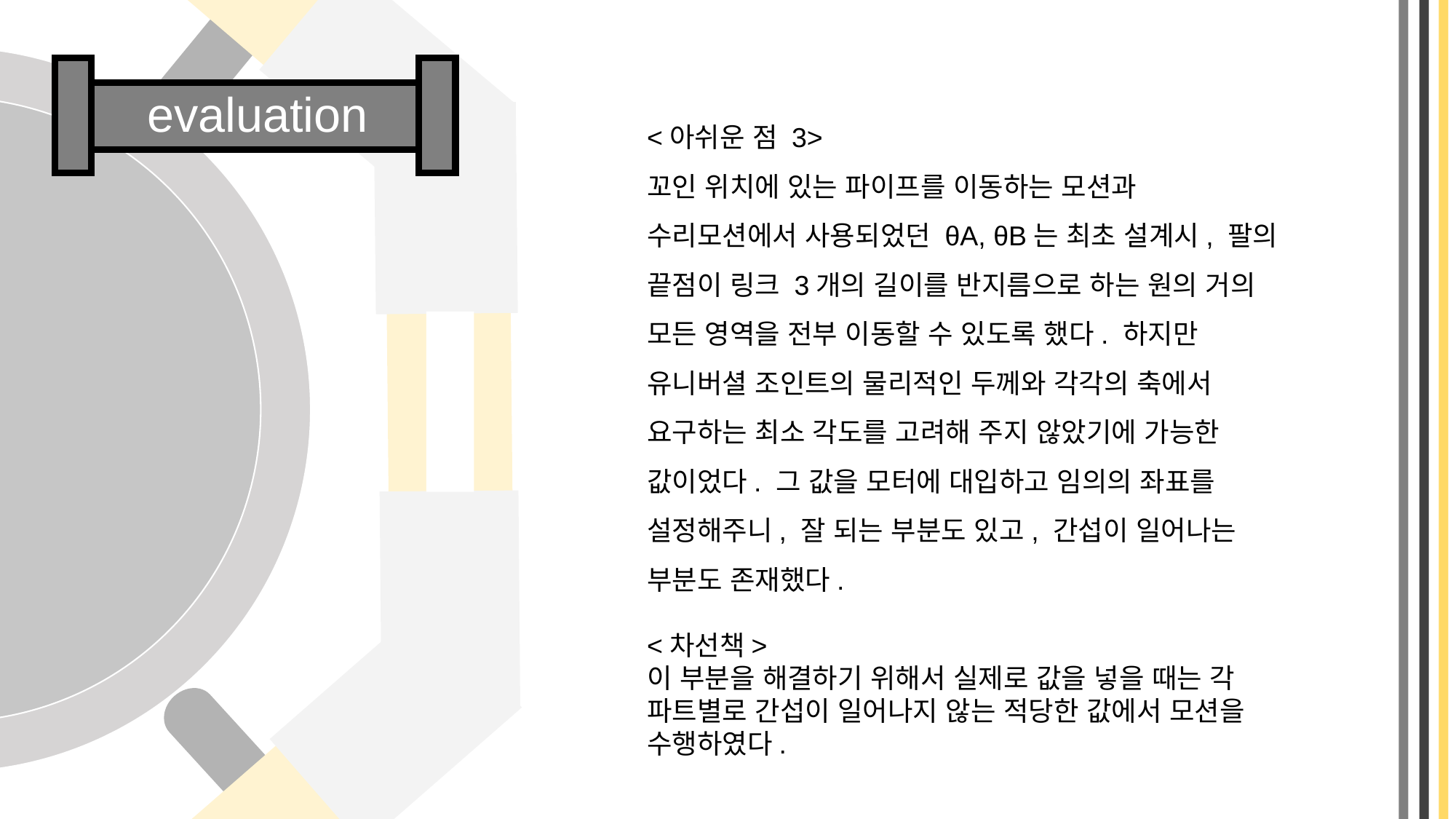

evaluation
<아쉬운 점 3>
꼬인 위치에 있는 파이프를 이동하는 모션과 수리모션에서 사용되었던 θA, θB는 최초 설계시, 팔의 끝점이 링크 3개의 길이를 반지름으로 하는 원의 거의 모든 영역을 전부 이동할 수 있도록 했다. 하지만 유니버셜 조인트의 물리적인 두께와 각각의 축에서 요구하는 최소 각도를 고려해 주지 않았기에 가능한 값이었다. 그 값을 모터에 대입하고 임의의 좌표를 설정해주니, 잘 되는 부분도 있고, 간섭이 일어나는 부분도 존재했다.

<차선책>
이 부분을 해결하기 위해서 실제로 값을 넣을 때는 각 파트별로 간섭이 일어나지 않는 적당한 값에서 모션을 수행하였다.